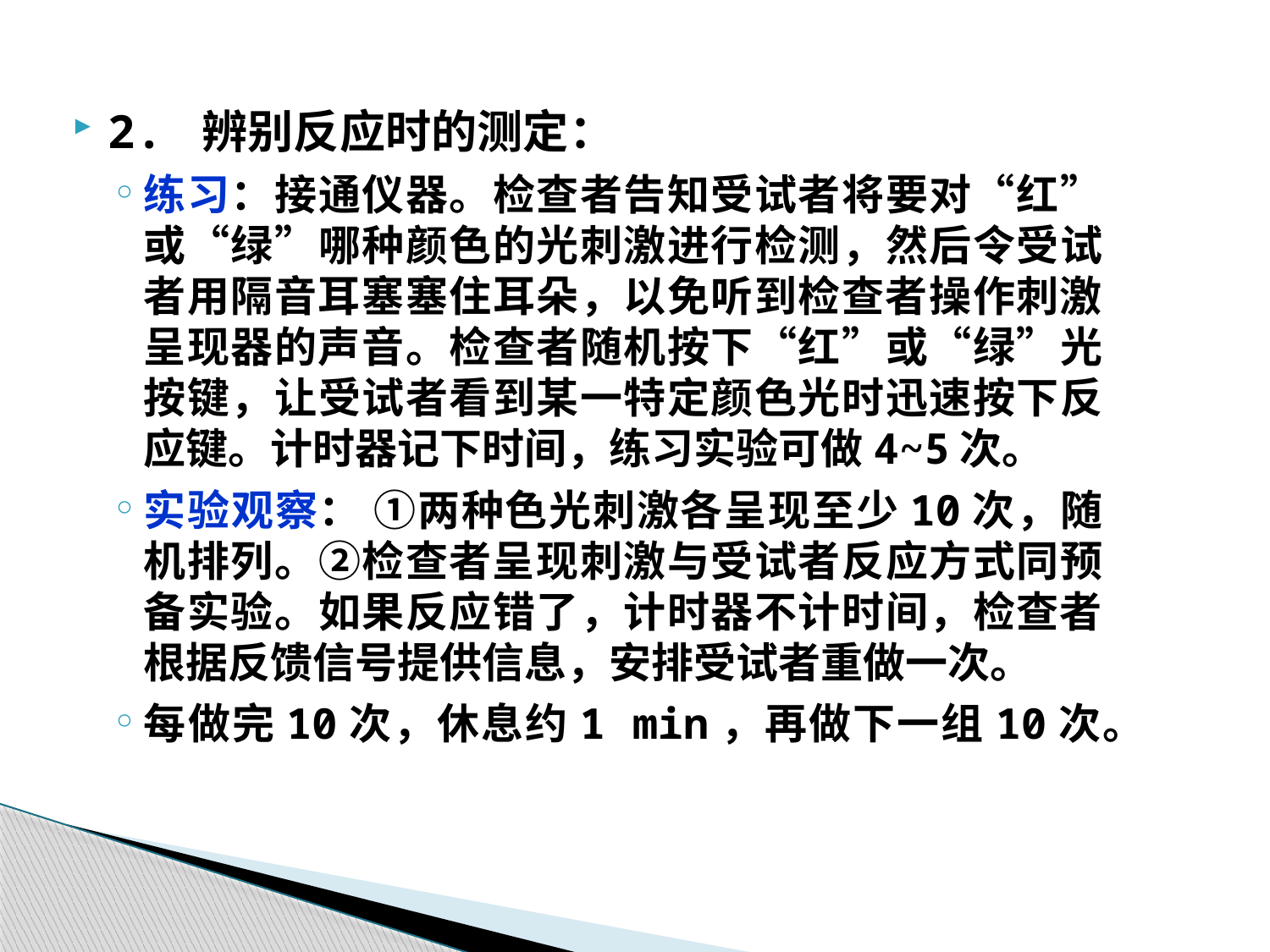

2. 辨别反应时的测定：
练习：接通仪器。检查者告知受试者将要对“红”或“绿”哪种颜色的光刺激进行检测，然后令受试者用隔音耳塞塞住耳朵，以免听到检查者操作刺激呈现器的声音。检查者随机按下“红”或“绿”光按键，让受试者看到某一特定颜色光时迅速按下反应键。计时器记下时间，练习实验可做4~5次。
实验观察： ①两种色光刺激各呈现至少10次，随机排列。②检查者呈现刺激与受试者反应方式同预备实验。如果反应错了，计时器不计时间，检查者根据反馈信号提供信息，安排受试者重做一次。
每做完10次，休息约1 min，再做下一组10次。